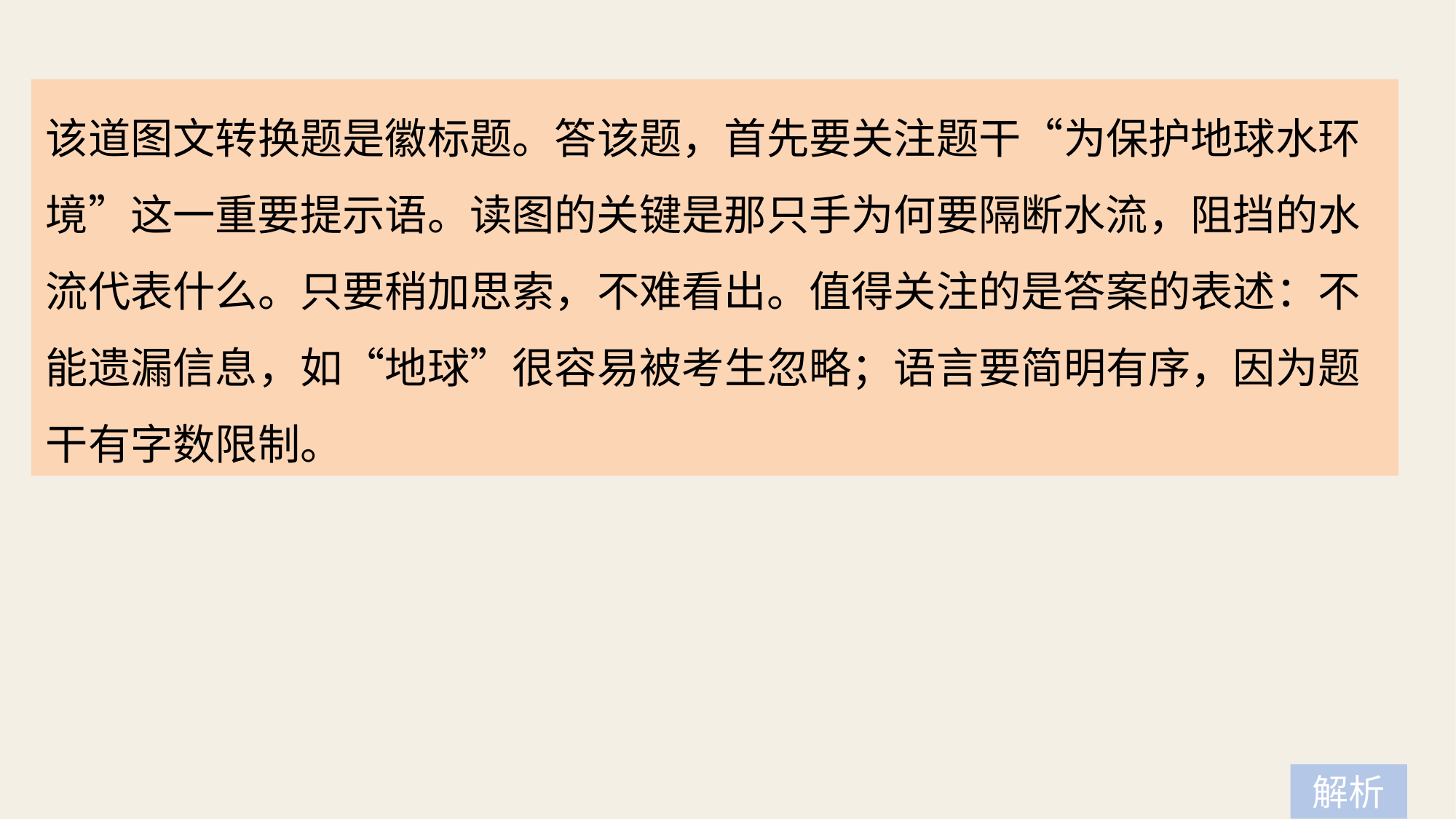

该道图文转换题是徽标题。答该题，首先要关注题干“为保护地球水环境”这一重要提示语。读图的关键是那只手为何要隔断水流，阻挡的水流代表什么。只要稍加思索，不难看出。值得关注的是答案的表述：不能遗漏信息，如“地球”很容易被考生忽略；语言要简明有序，因为题干有字数限制。
解析